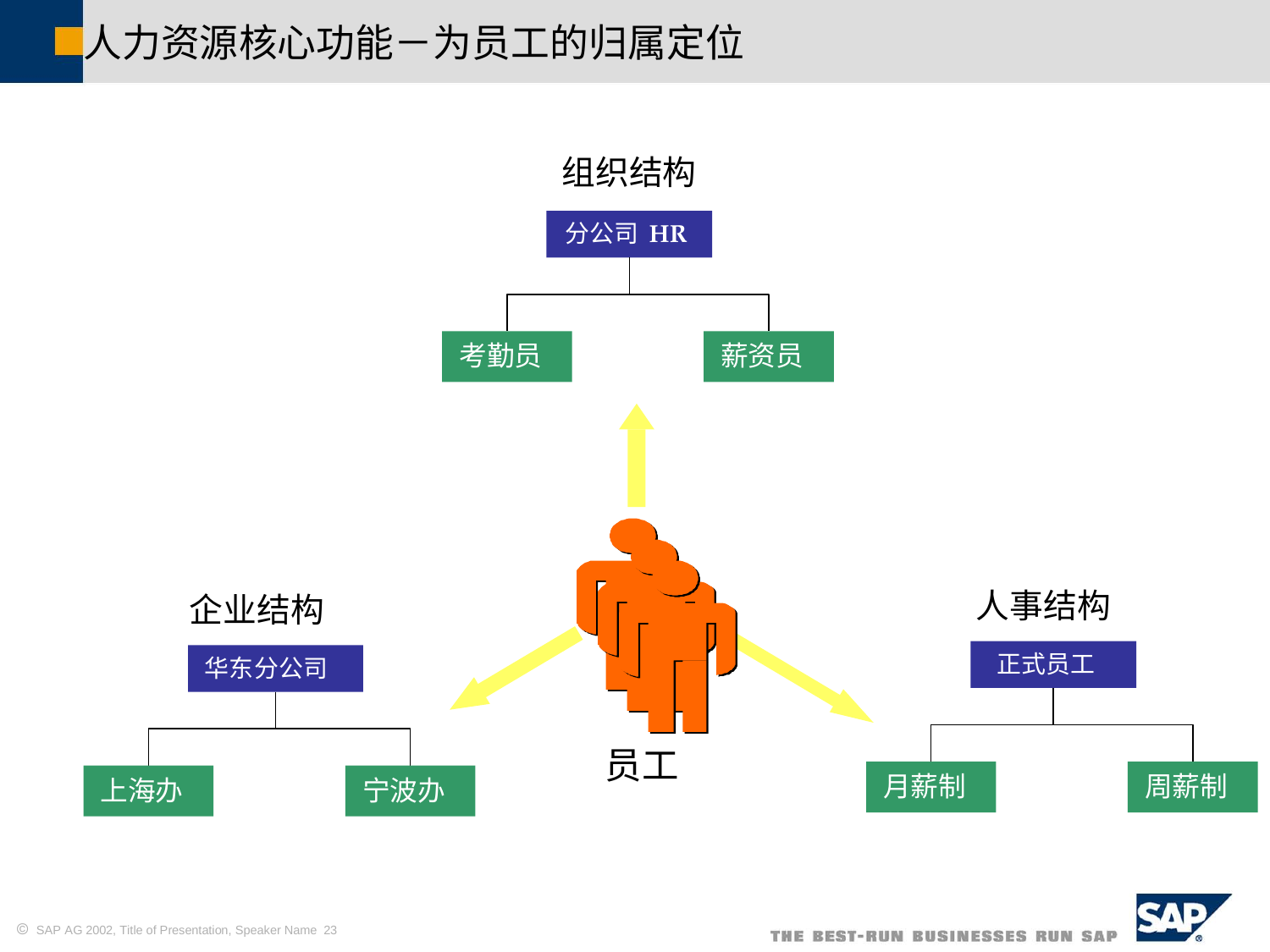

人力资源核心功能－为员工的归属定位
组织结构

分公司HR

考勤员

薪资员

人事结构
企业结构

正式员工

华东分公司

员工

月薪制

周薪制

上海办

宁波办
©  SAP AG 2002, Title of Presentation, Speaker Name  23